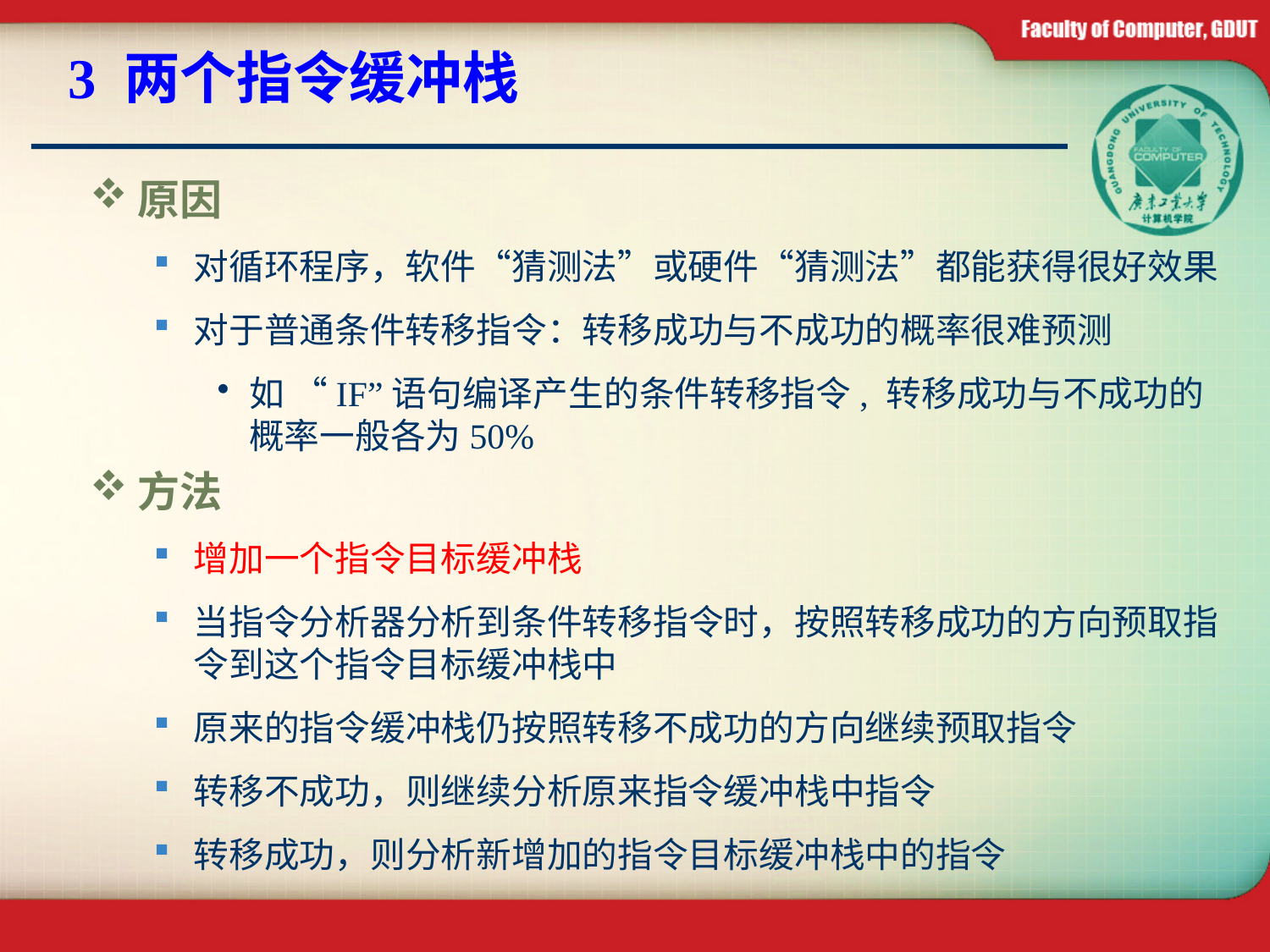

# 3 两个指令缓冲栈
原因
对循环程序，软件“猜测法”或硬件“猜测法”都能获得很好效果
对于普通条件转移指令：转移成功与不成功的概率很难预测
如 “IF”语句编译产生的条件转移指令, 转移成功与不成功的概率一般各为50%
方法
增加一个指令目标缓冲栈
当指令分析器分析到条件转移指令时，按照转移成功的方向预取指令到这个指令目标缓冲栈中
原来的指令缓冲栈仍按照转移不成功的方向继续预取指令
转移不成功，则继续分析原来指令缓冲栈中指令
转移成功，则分析新增加的指令目标缓冲栈中的指令